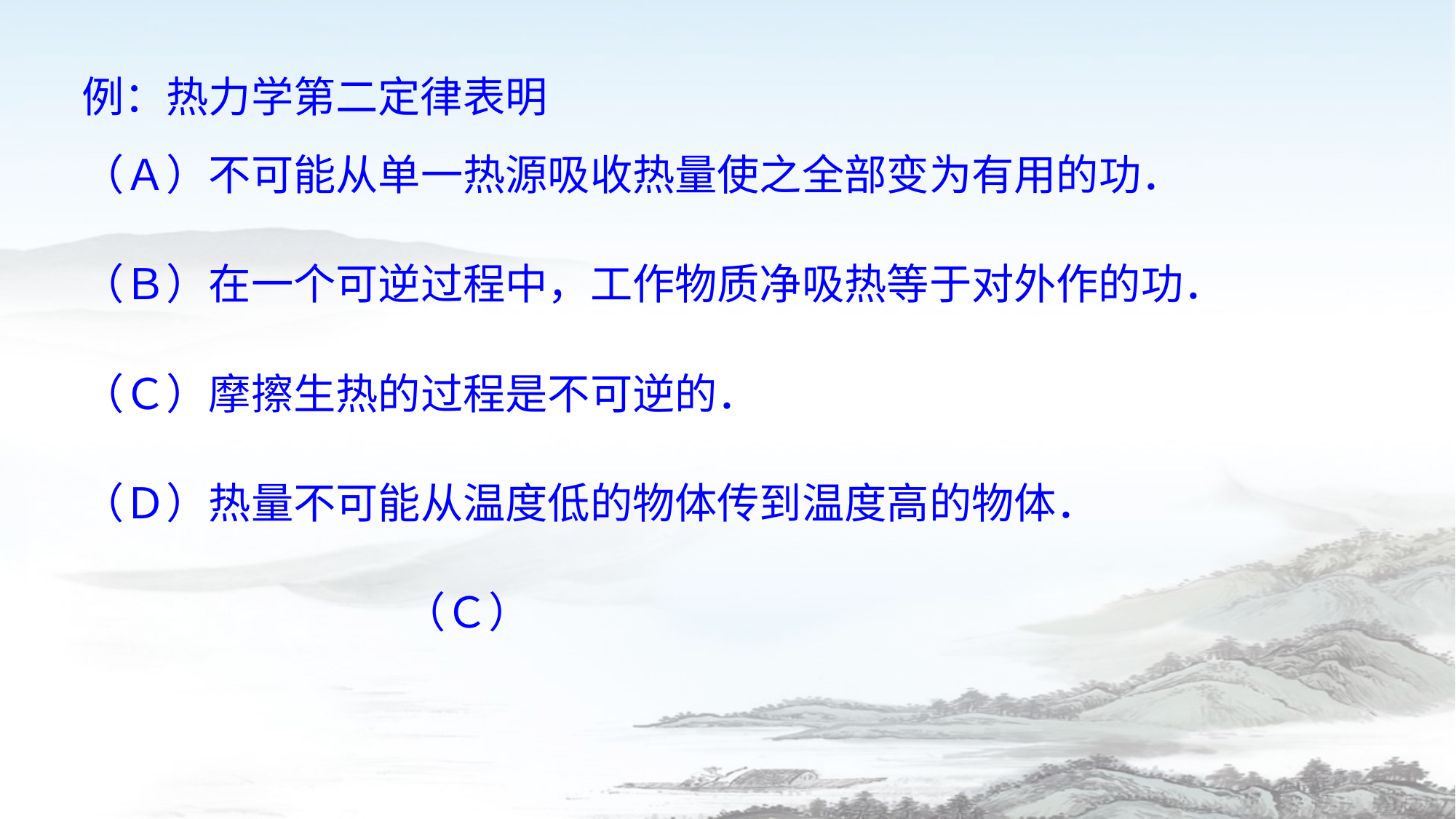

例：热力学第二定律表明
（Ａ）不可能从单一热源吸收热量使之全部变为有用的功．
（Ｂ）在一个可逆过程中，工作物质净吸热等于对外作的功．
（Ｃ）摩擦生热的过程是不可逆的．
（Ｄ）热量不可能从温度低的物体传到温度高的物体．
（Ｃ）